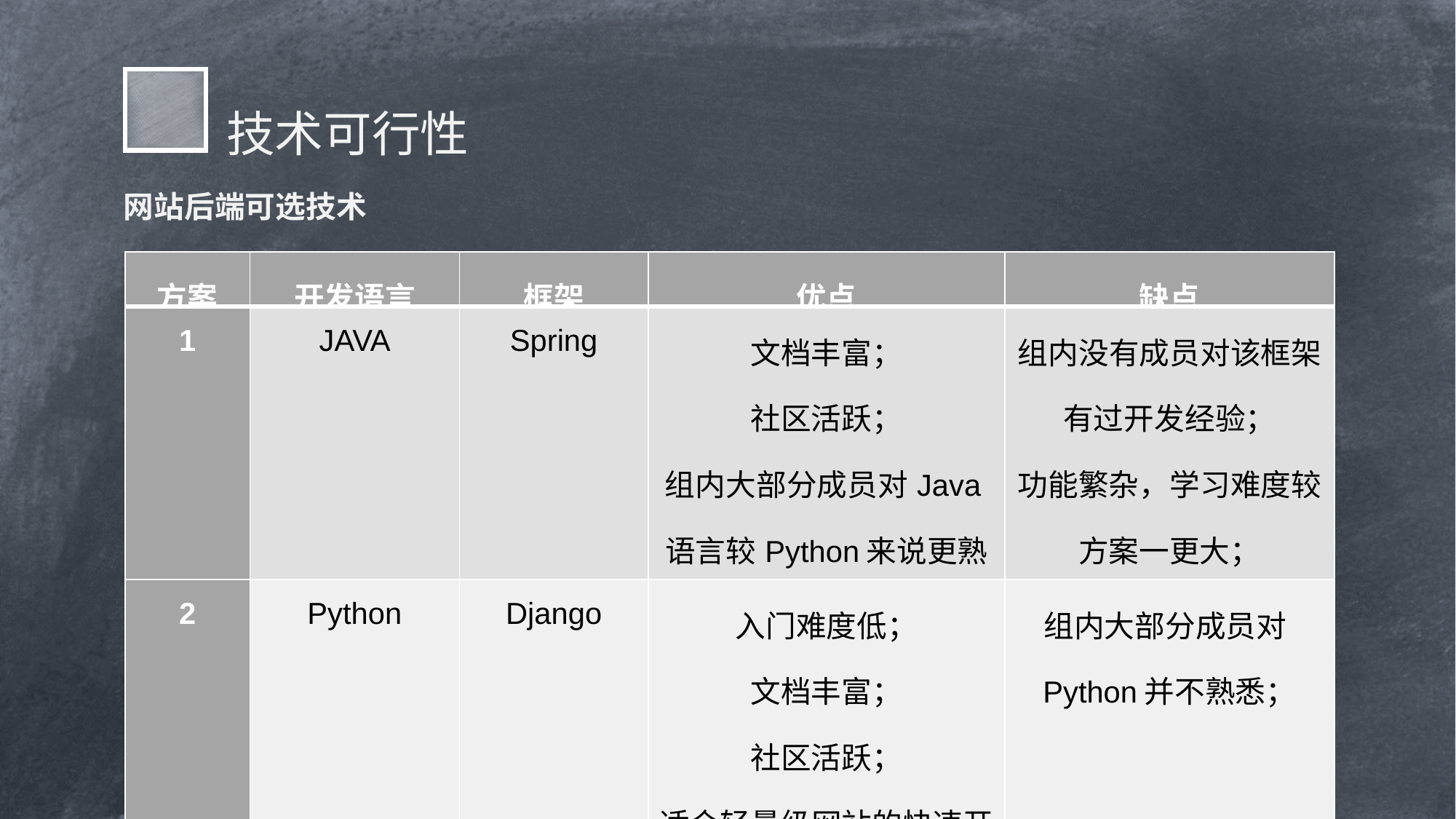

技术可行性

网站后端可选技术
| 方案 | 开发语言 | 框架 | 优点 | 缺点 |
| --- | --- | --- | --- | --- |
| 1 | JAVA | Spring | 文档丰富； 社区活跃； 组内大部分成员对Java语言较Python来说更熟悉； | 组内没有成员对该框架有过开发经验； 功能繁杂，学习难度较方案一更大； |
| 2 | Python | Django | 入门难度低； 文档丰富； 社区活跃； 适合轻量级网站的快速开发； | 组内大部分成员对Python并不熟悉； |